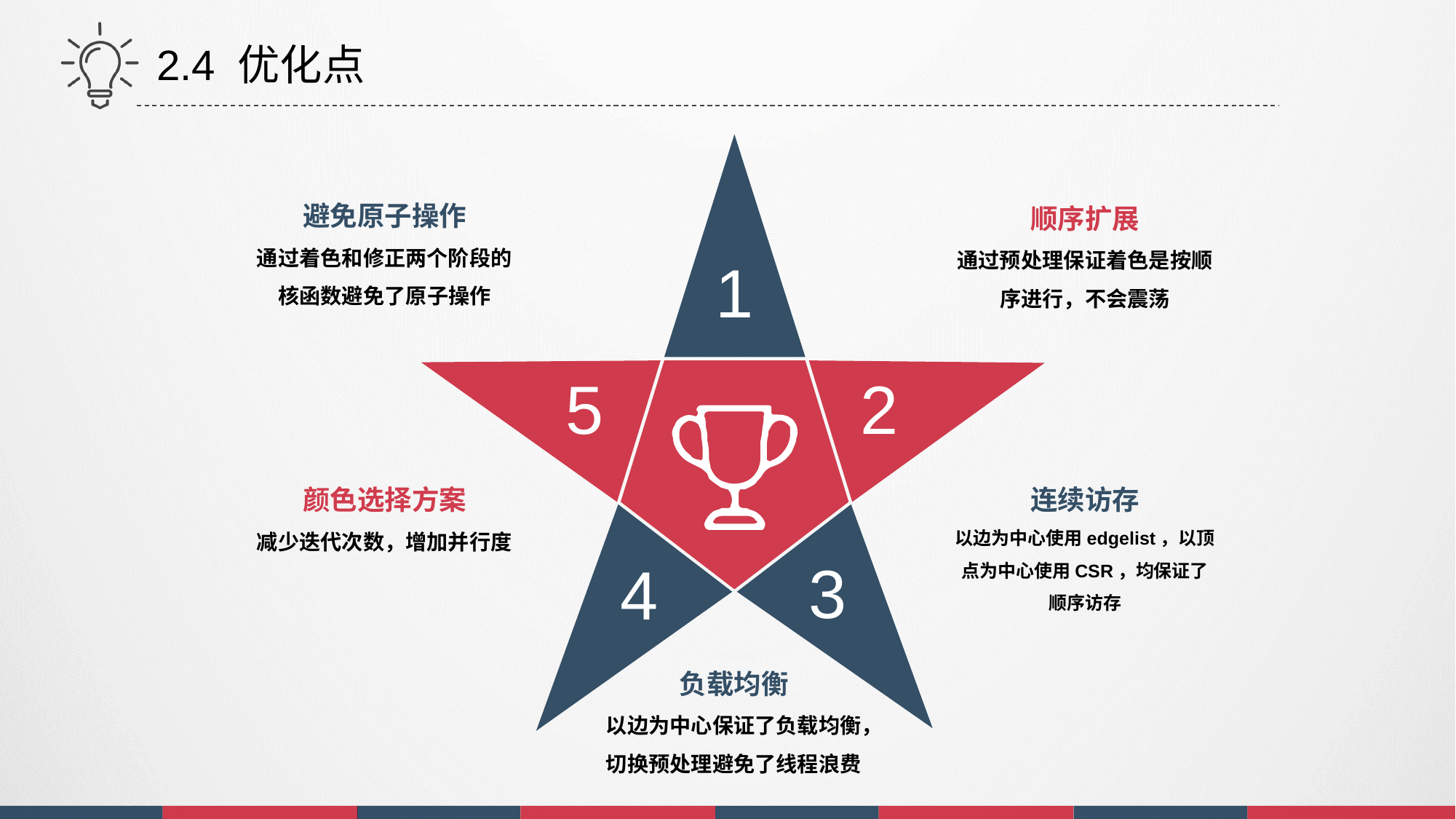

2.4 优化点
1
5

2
4
3

避免原子操作
通过着色和修正两个阶段的核函数避免了原子操作
顺序扩展
通过预处理保证着色是按顺序进行，不会震荡
颜色选择方案
减少迭代次数，增加并行度
连续访存
以边为中心使用edgelist，以顶点为中心使用CSR，均保证了顺序访存
负载均衡
以边为中心保证了负载均衡，切换预处理避免了线程浪费